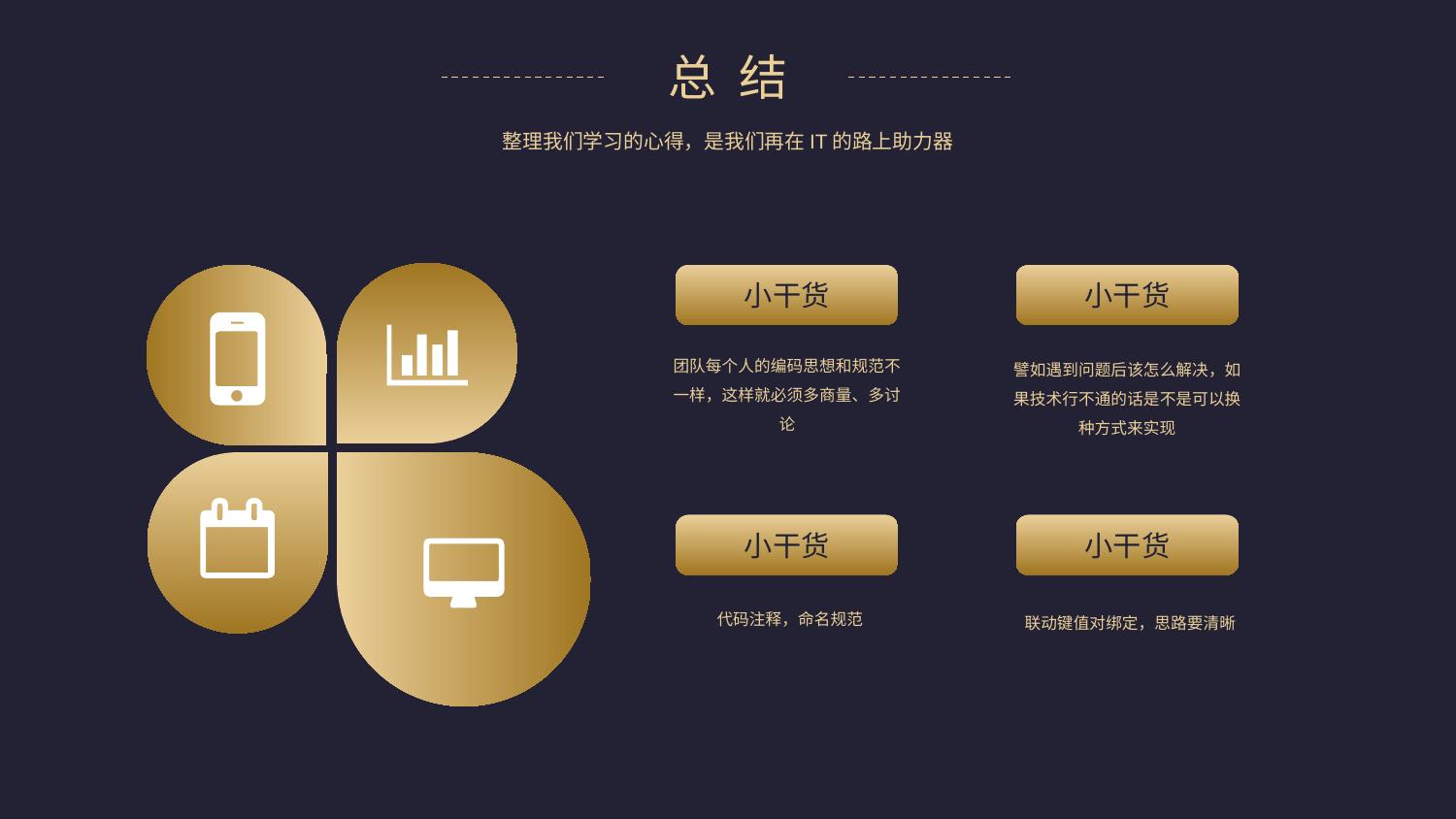

总  结
整理我们学习的心得，是我们再在IT的路上助力器

小干货
小干货
团队每个人的编码思想和规范不一样，这样就必须多商量、多讨论
譬如遇到问题后该怎么解决，如果技术行不通的话是不是可以换种方式来实现

小干货
小干货
代码注释，命名规范
联动键值对绑定，思路要清晰